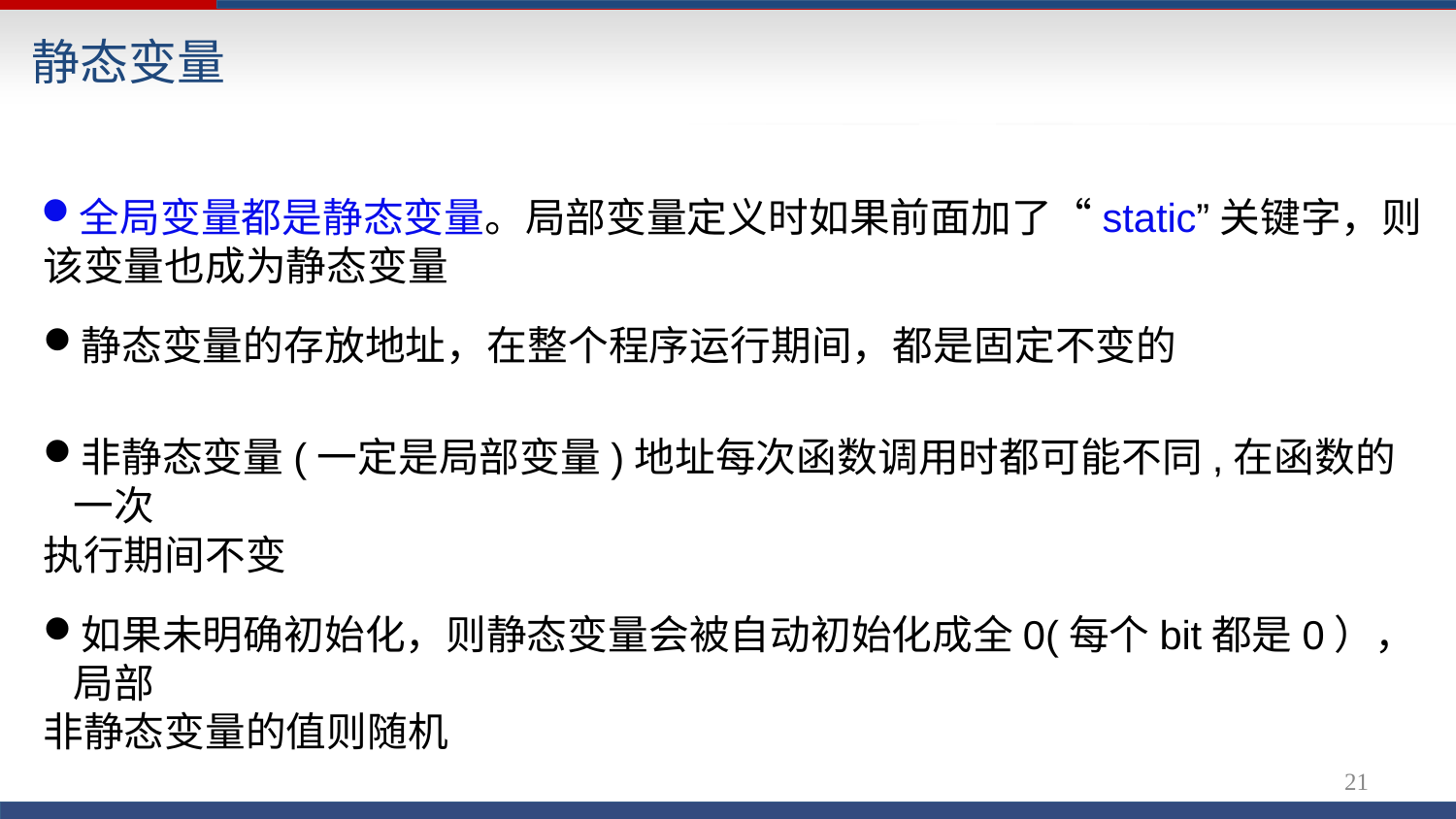

# 静态变量
全局变量都是静态变量。局部变量定义时如果前面加了“static”关键字，则 该变量也成为静态变量

静态变量的存放地址，在整个程序运行期间，都是固定不变的

非静态变量(一定是局部变量)地址每次函数调用时都可能不同,在函数的一次
执行期间不变

如果未明确初始化，则静态变量会被自动初始化成全0(每个bit都是0），局部
非静态变量的值则随机
21